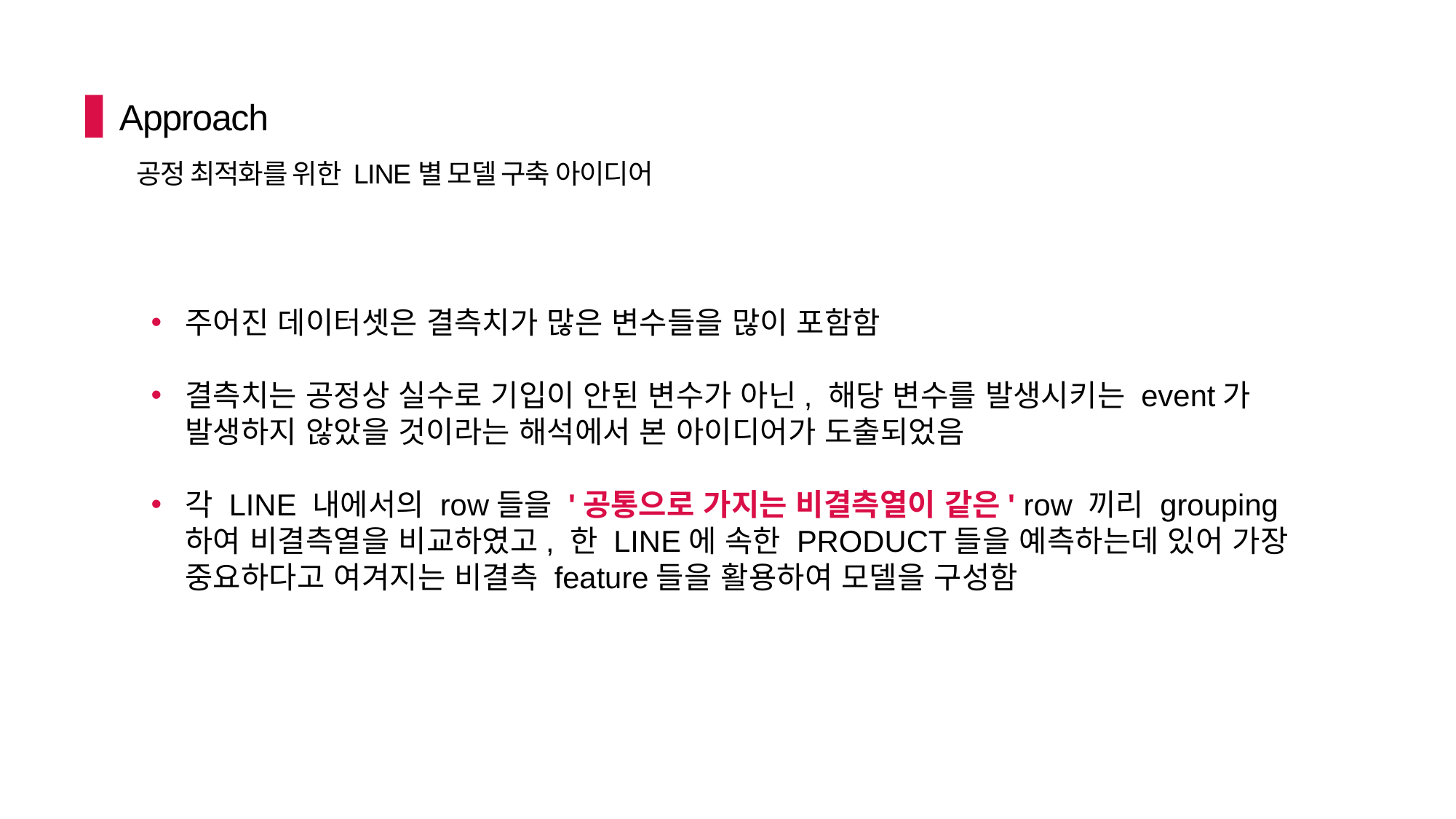

Approach

주어진 데이터셋은 결측치가 많은 변수들을 많이 포함함

결측치는 공정상 실수로 기입이 안된 변수가 아닌, 해당 변수를 발생시키는 event가 발생하지 않았을 것이라는 해석에서 본 아이디어가 도출되었음

각 LINE 내에서의 row들을 '공통으로 가지는 비결측열이 같은' row 끼리 grouping하여 비결측열을 비교하였고, 한 LINE에 속한 PRODUCT들을 예측하는데 있어 가장 중요하다고 여겨지는 비결측 feature들을 활용하여 모델을 구성함

공정 최적화를 위한 LINE별 모델 구축 아이디어